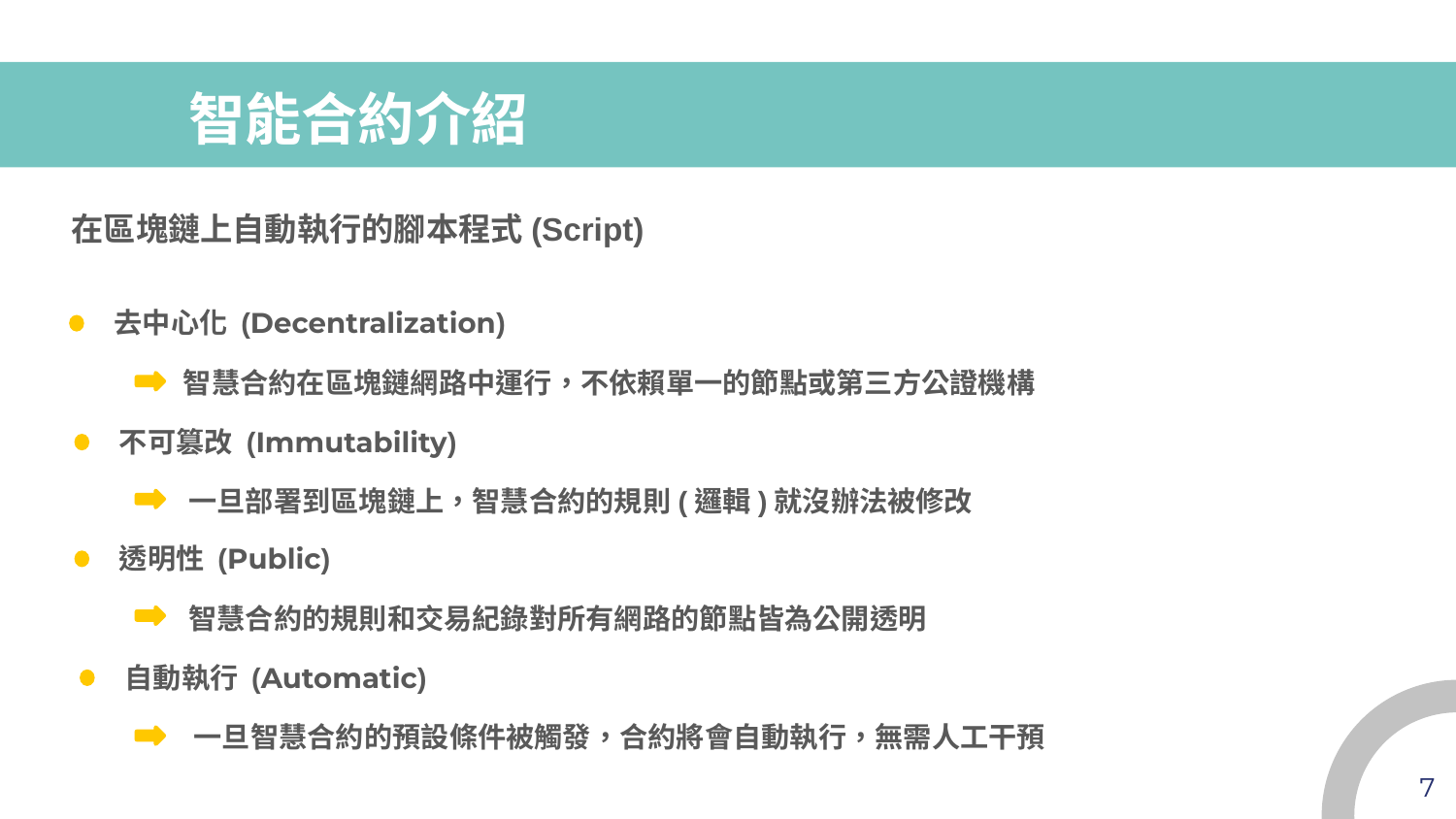

# 智能合約介紹
在區塊鏈上自動執行的腳本程式(Script)
去中心化 (Decentralization)

智慧合約在區塊鏈網路中運行，不依賴單一的節點或第三方公證機構

不可篡改 (Immutability)

一旦部署到區塊鏈上，智慧合約的規則(邏輯)就沒辦法被修改

透明性 (Public)

智慧合約的規則和交易紀錄對所有網路的節點皆為公開透明

自動執行 (Automatic)

一旦智慧合約的預設條件被觸發，合約將會自動執行，無需人工干預

7